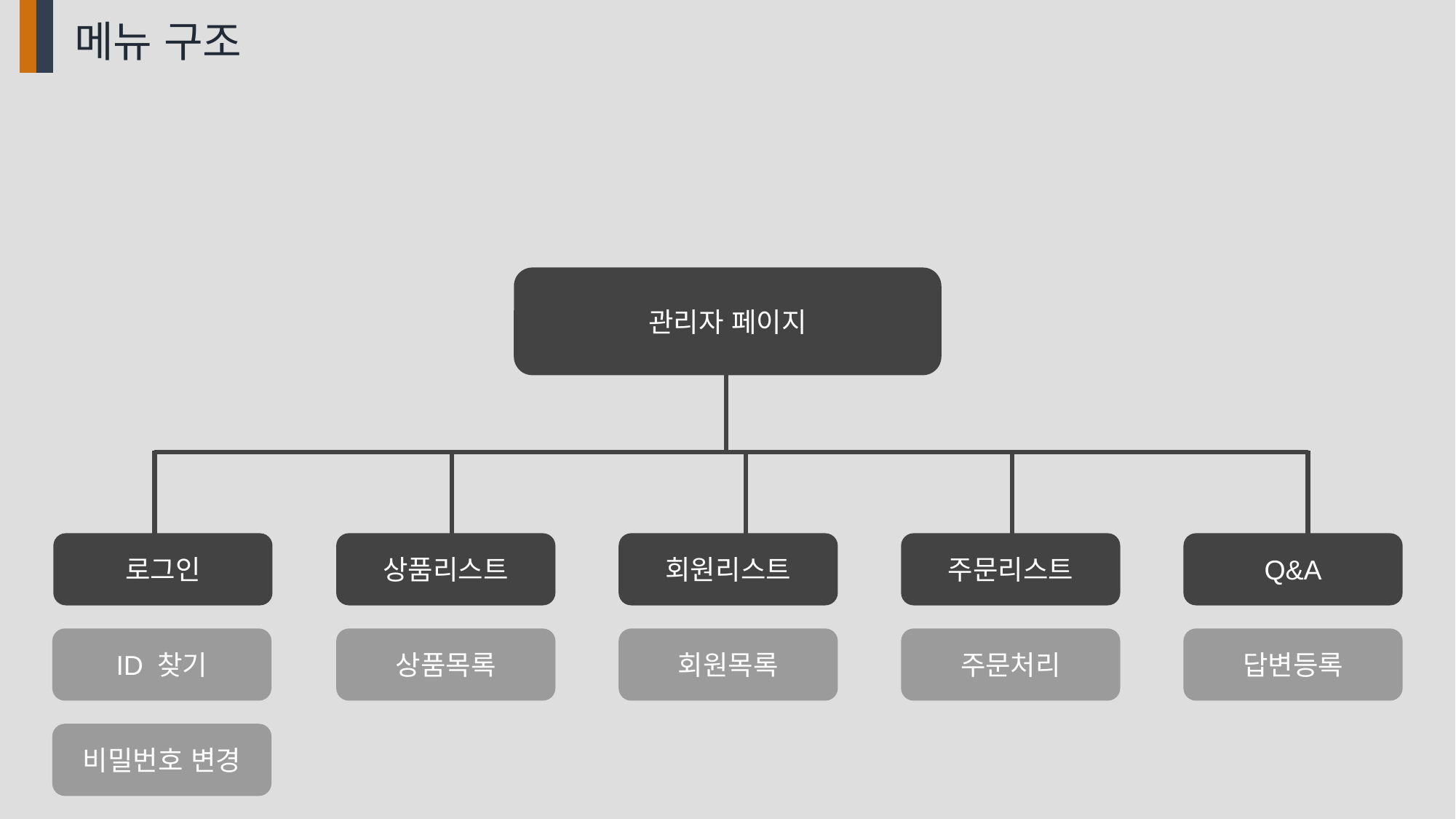

메뉴 구조
관리자 페이지
로그인
상품리스트
회원리스트
주문리스트
Q&A
ID 찾기
상품목록
회원목록
주문처리
답변등록
비밀번호 변경